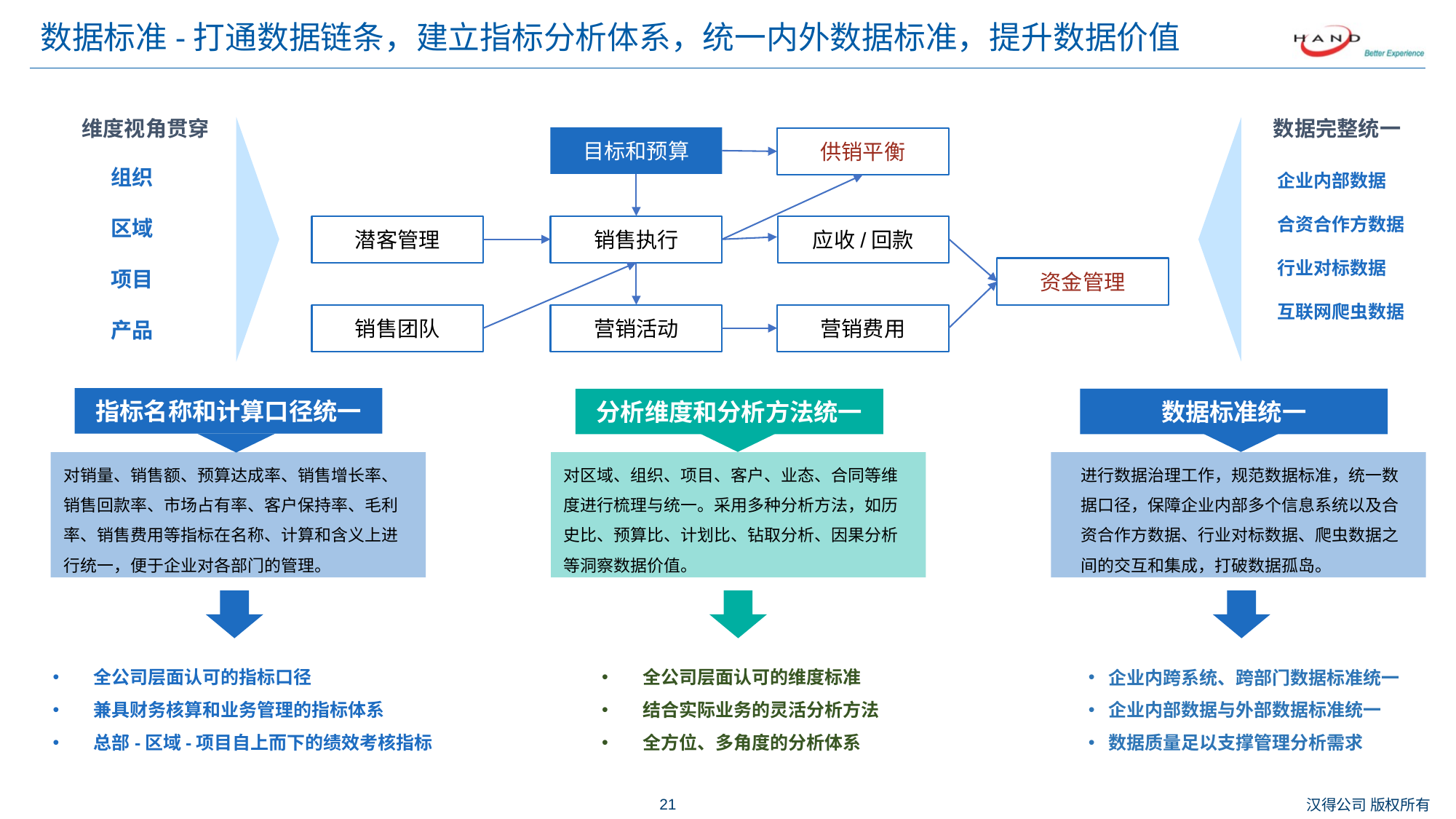

# 数据标准-打通数据链条，建立指标分析体系，统一内外数据标准，提升数据价值
维度视角贯穿
数据完整统一
目标和预算
供销平衡
组织

区域

项目

产品
企业内部数据

合资合作方数据

行业对标数据

互联网爬虫数据

潜客管理
销售执行
应收/回款

资金管理
销售团队
营销活动
营销费用
指标名称和计算口径统一

数据标准统一

分析维度和分析方法统一

对销量、销售额、预算达成率、销售增长率、销售回款率、市场占有率、客户保持率、毛利率、销售费用等指标在名称、计算和含义上进行统一，便于企业对各部门的管理。
对区域、组织、项目、客户、业态、合同等维度进行梳理与统一。采用多种分析方法，如历史比、预算比、计划比、钻取分析、因果分析等洞察数据价值。
进行数据治理工作，规范数据标准，统一数据口径，保障企业内部多个信息系统以及合资合作方数据、行业对标数据、爬虫数据之间的交互和集成，打破数据孤岛。

全公司层面认可的指标口径
兼具财务核算和业务管理的指标体系
总部-区域-项目自上而下的绩效考核指标
全公司层面认可的维度标准
结合实际业务的灵活分析方法
全方位、多角度的分析体系
企业内跨系统、跨部门数据标准统一
企业内部数据与外部数据标准统一
数据质量足以支撑管理分析需求